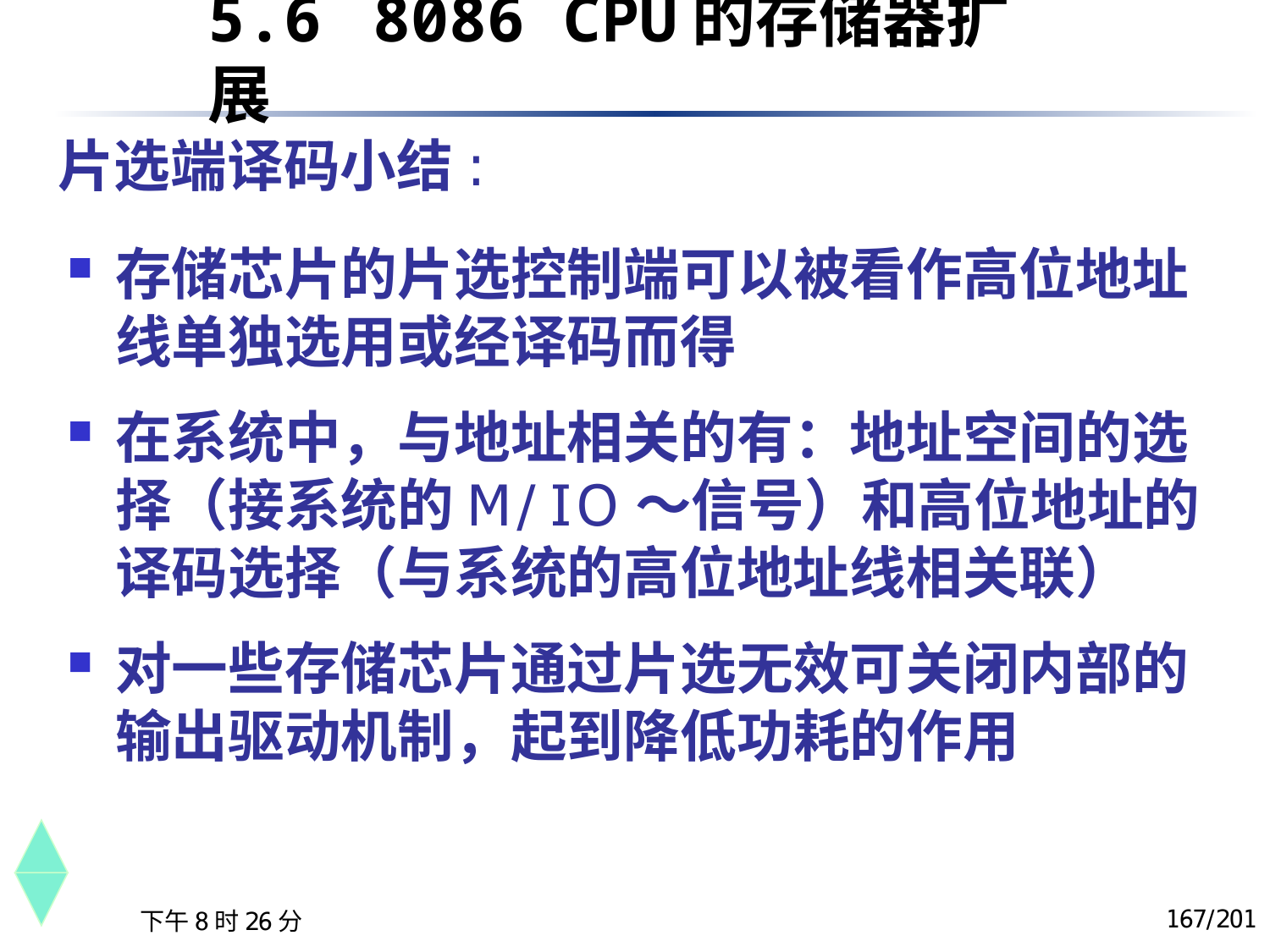

5.6	 8086 CPU的存储器扩展
# 片选端译码小结:
存储芯片的片选控制端可以被看作高位地址线单独选用或经译码而得
在系统中，与地址相关的有：地址空间的选择（接系统的M/IO～信号）和高位地址的译码选择（与系统的高位地址线相关联）
对一些存储芯片通过片选无效可关闭内部的输出驱动机制，起到降低功耗的作用
167/201
下午8时26分